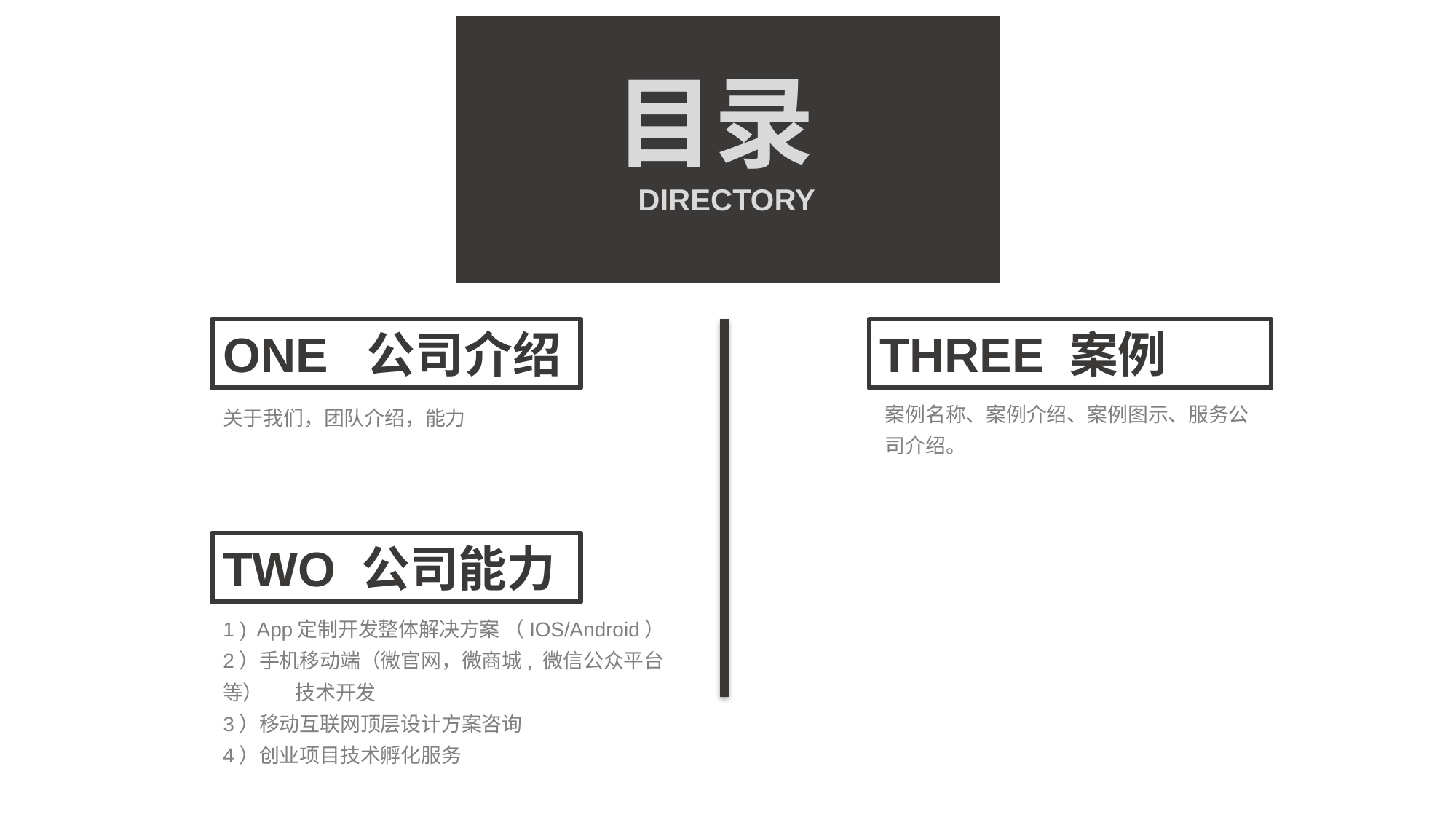

目录DIRECTORY
ONE  公司介绍
THREE 案例
案例名称、案例介绍、案例图示、服务公司介绍。
关于我们，团队介绍，能力
TWO 公司能力
1 )  App定制开发整体解决方案 （IOS/Android）
2）手机移动端（微官网，微商城, 微信公众平台等）       技术开发
3）移动互联网顶层设计方案咨询
4）创业项目技术孵化服务